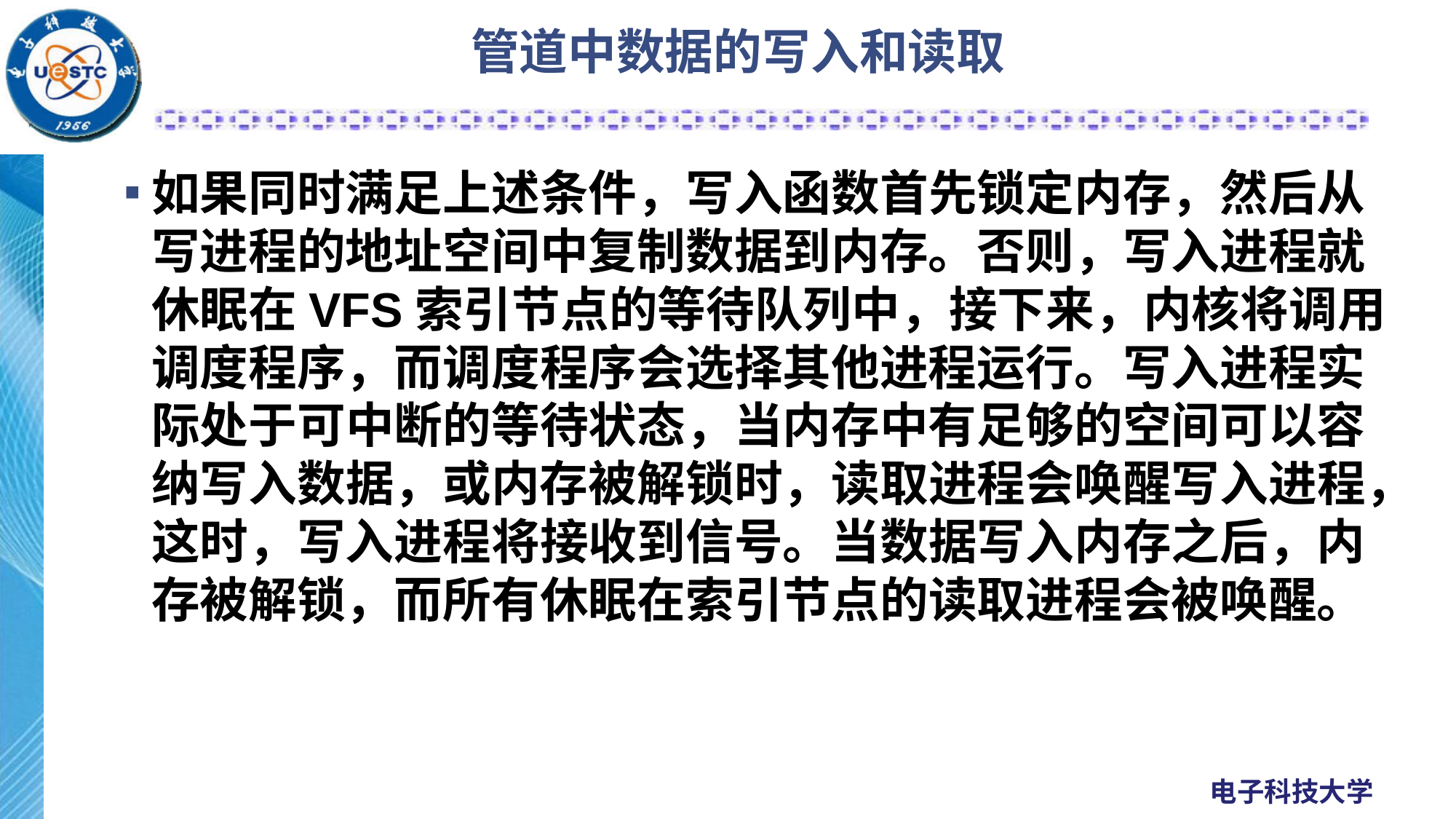

# 管道中数据的写入和读取
如果同时满足上述条件，写入函数首先锁定内存，然后从写进程的地址空间中复制数据到内存。否则，写入进程就休眠在VFS索引节点的等待队列中，接下来，内核将调用调度程序，而调度程序会选择其他进程运行。写入进程实际处于可中断的等待状态，当内存中有足够的空间可以容纳写入数据，或内存被解锁时，读取进程会唤醒写入进程，这时，写入进程将接收到信号。当数据写入内存之后，内存被解锁，而所有休眠在索引节点的读取进程会被唤醒。